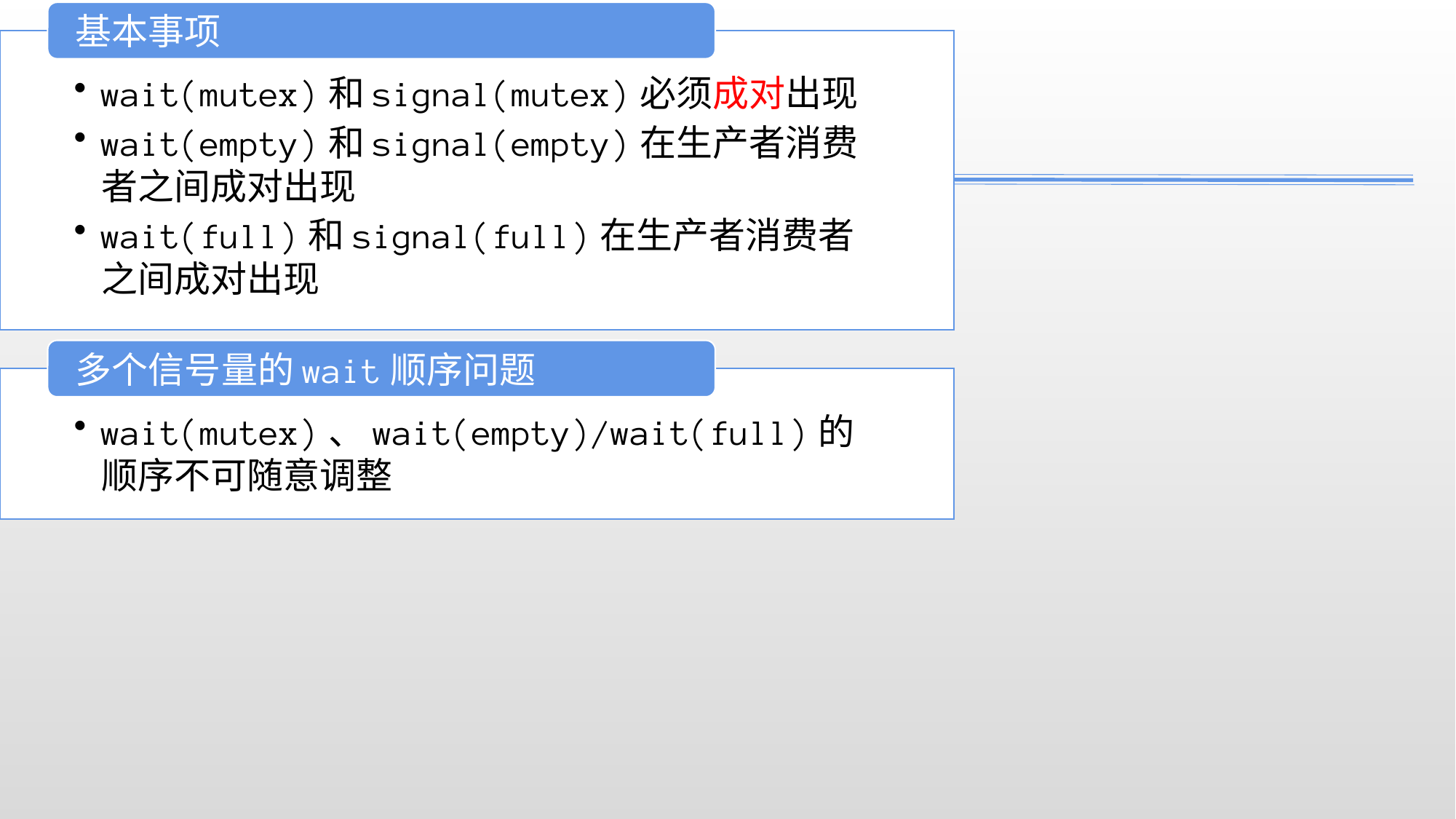

2.5.1生产者-消费者问题
wait(mutex)和signal(mutex)必须成对出现
wait(empty)和signal(empty)在生产者消费者之间成对出现
wait(full)和signal(full)在生产者消费者之间成对出现
基本事项
wait(mutex)、wait(empty)/wait(full)的顺序不可随意调整
多个信号量的wait顺序问题